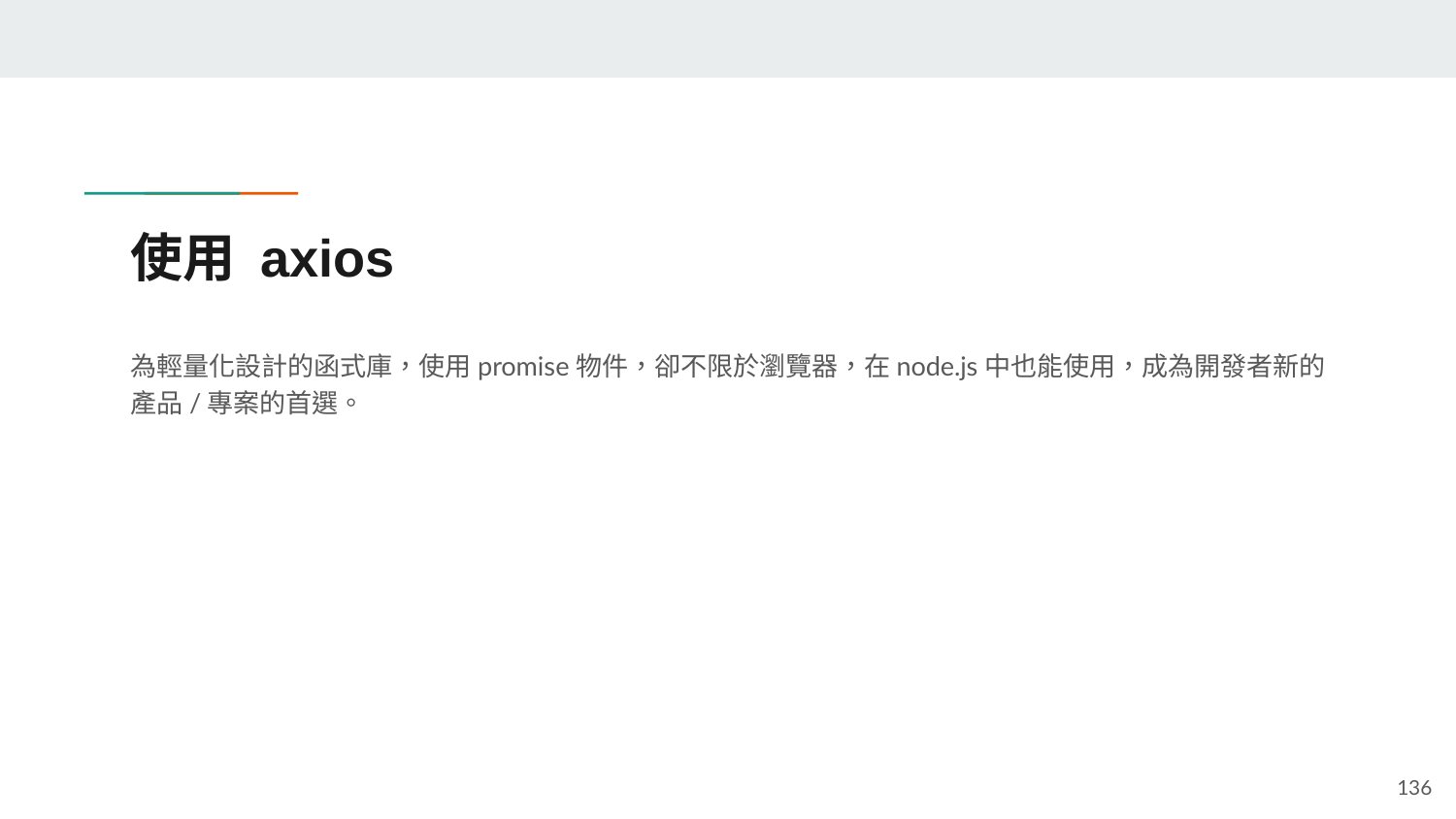

# 使用 axios
為輕量化設計的函式庫，使用promise物件，卻不限於瀏覽器，在node.js中也能使用，成為開發者新的產品/專案的首選。
136